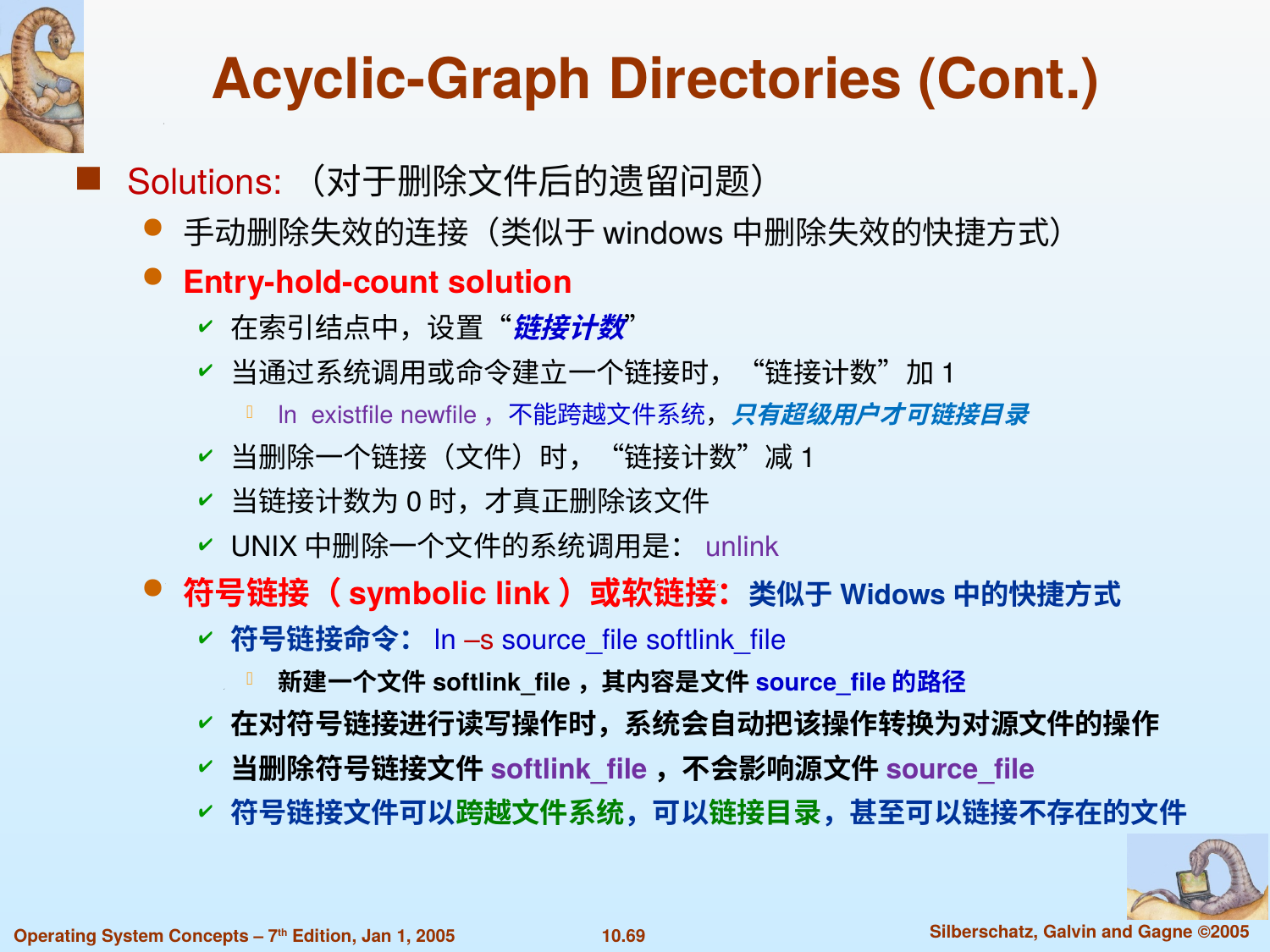

Acyclic-Graph Directories (Cont.)
Solutions:（对于删除文件后的遗留问题）
手动删除失效的连接（类似于windows中删除失效的快捷方式）
Entry-hold-count solution
在索引结点中，设置“链接计数”
当通过系统调用或命令建立一个链接时，“链接计数”加1
ln  existfile newfile，不能跨越文件系统，只有超级用户才可链接目录
当删除一个链接（文件）时，“链接计数”减1
当链接计数为0时，才真正删除该文件
UNIX中删除一个文件的系统调用是：unlink
符号链接（symbolic link）或软链接：类似于Widows中的快捷方式
符号链接命令：ln –s source_file softlink_file
新建一个文件softlink_file，其内容是文件source_file的路径
在对符号链接进行读写操作时，系统会自动把该操作转换为对源文件的操作
当删除符号链接文件softlink_file，不会影响源文件source_file
符号链接文件可以跨越文件系统，可以链接目录，甚至可以链接不存在的文件